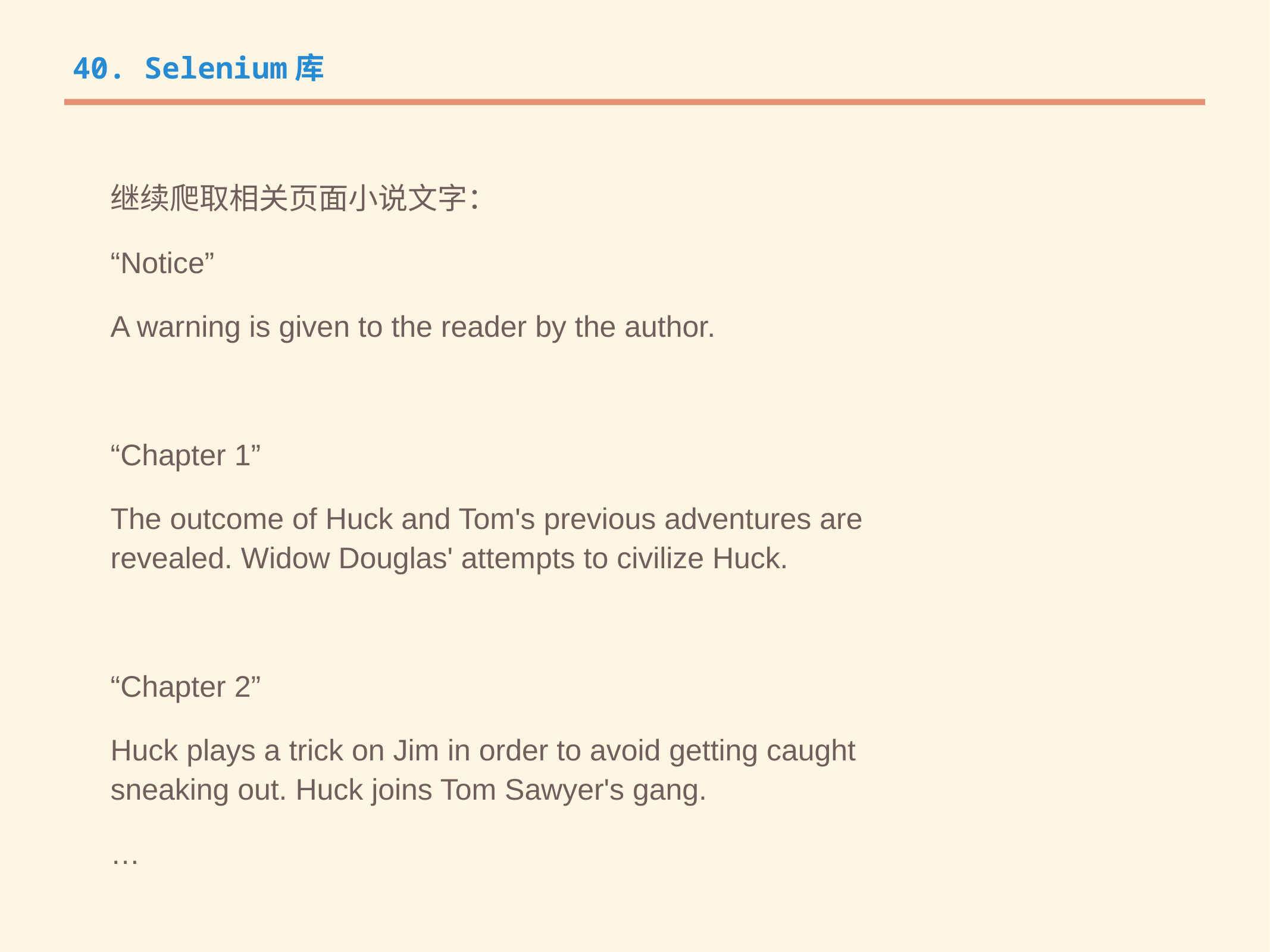

40. Selenium库

继续爬取相关页面小说文字：
“Notice”
A warning is given to the reader by the author.

“Chapter 1”
The outcome of Huck and Tom's previous adventures are revealed. Widow Douglas' attempts to civilize Huck.

“Chapter 2”
Huck plays a trick on Jim in order to avoid getting caught sneaking out. Huck joins Tom Sawyer's gang.
…